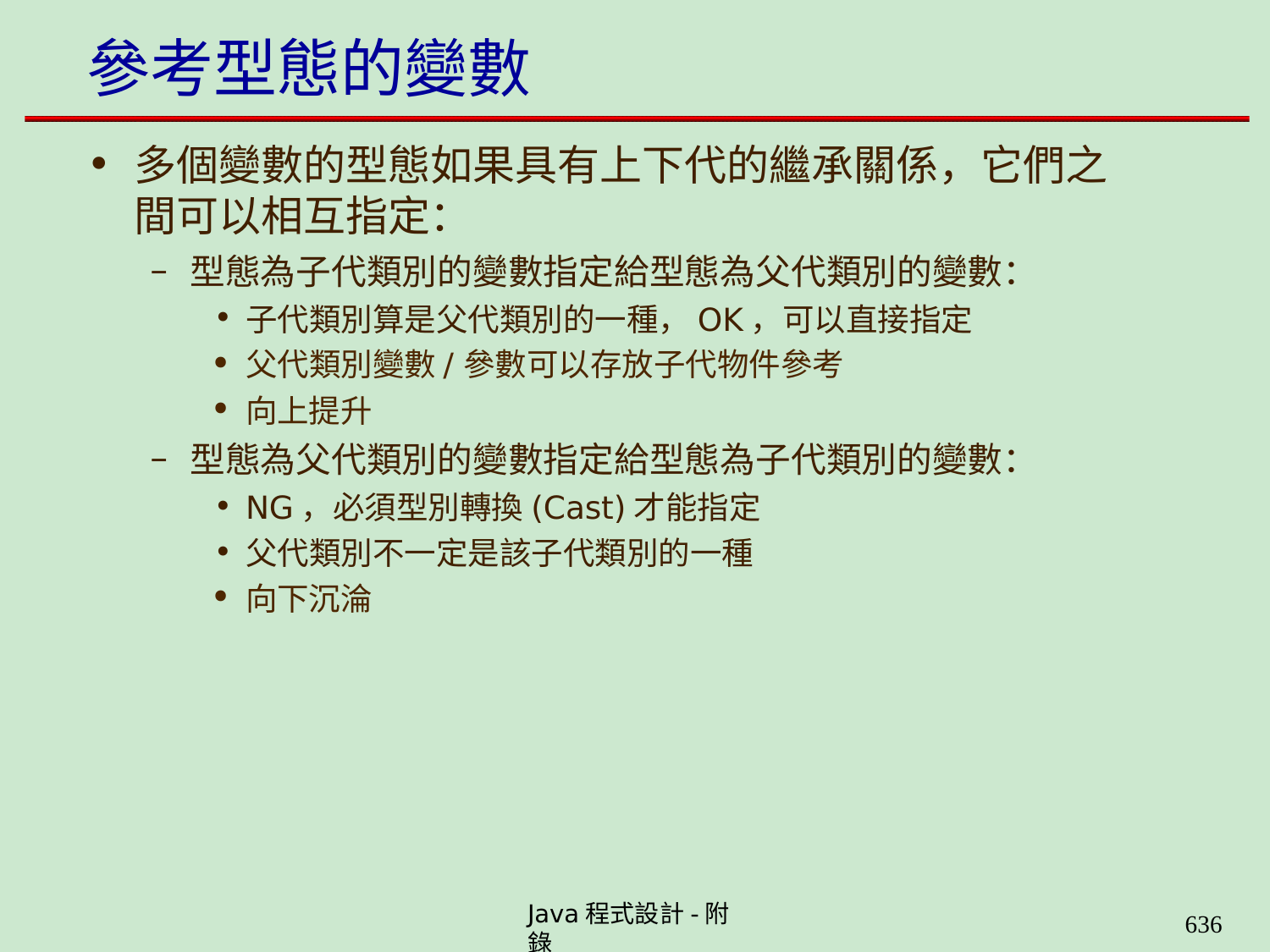

# 參考型態的變數
多個變數的型態如果具有上下代的繼承關係，它們之 間可以相互指定：
型態為子代類別的變數指定給型態為父代類別的變數：
子代類別算是父代類別的一種，OK，可以直接指定
父代類別變數/參數可以存放子代物件參考
向上提升
型態為父代類別的變數指定給型態為子代類別的變數：
NG，必須型別轉換(Cast)才能指定
父代類別不一定是該子代類別的一種
向下沉淪
Java程式設計-附錄
636